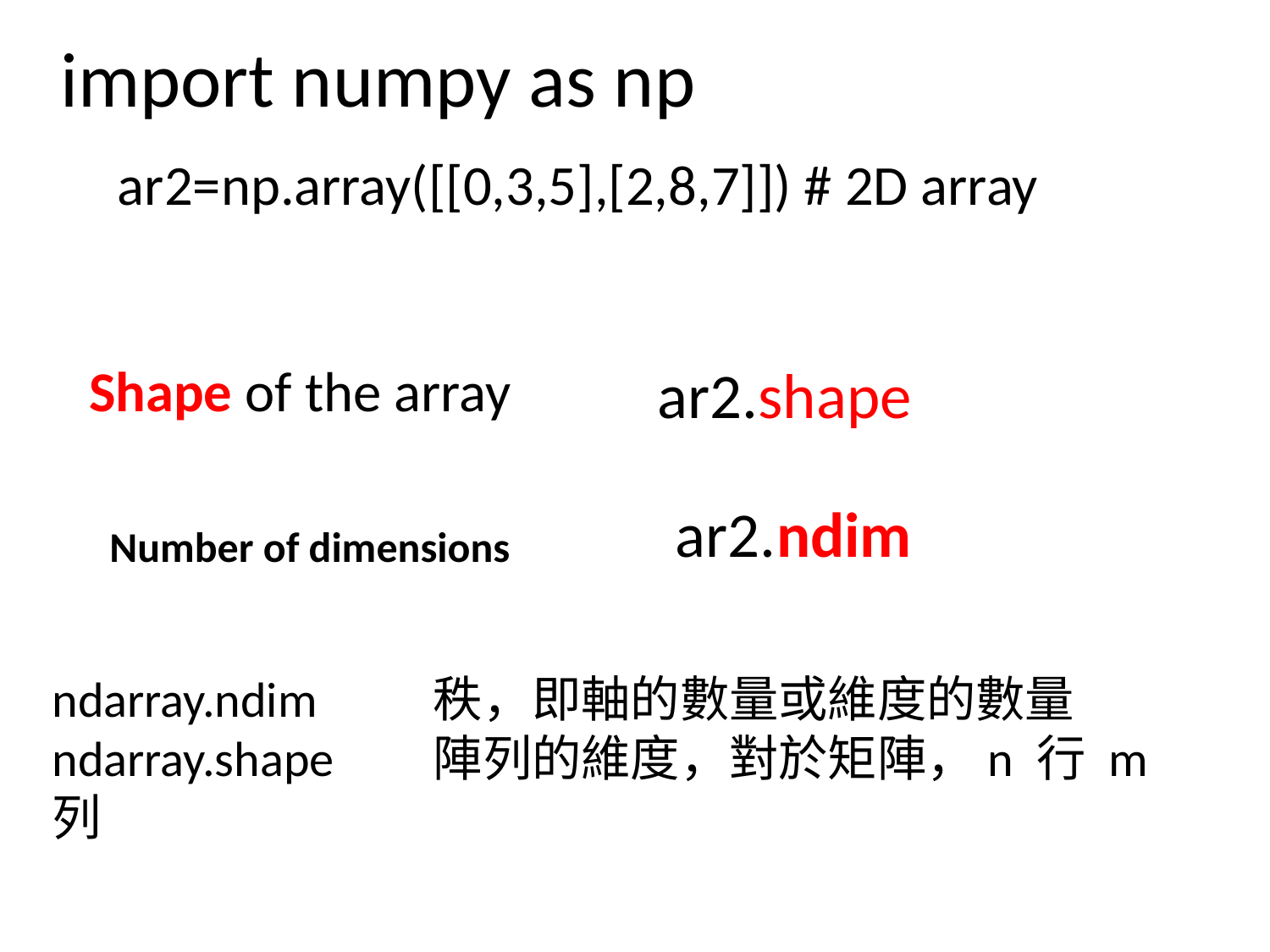

import numpy as np
ar2=np.array([[0,3,5],[2,8,7]]) # 2D array
Shape of the array
ar2.shape
ar2.ndim
Number of dimensions
ndarray.ndim	秩，即軸的數量或維度的數量
ndarray.shape	陣列的維度，對於矩陣，n 行 m 列